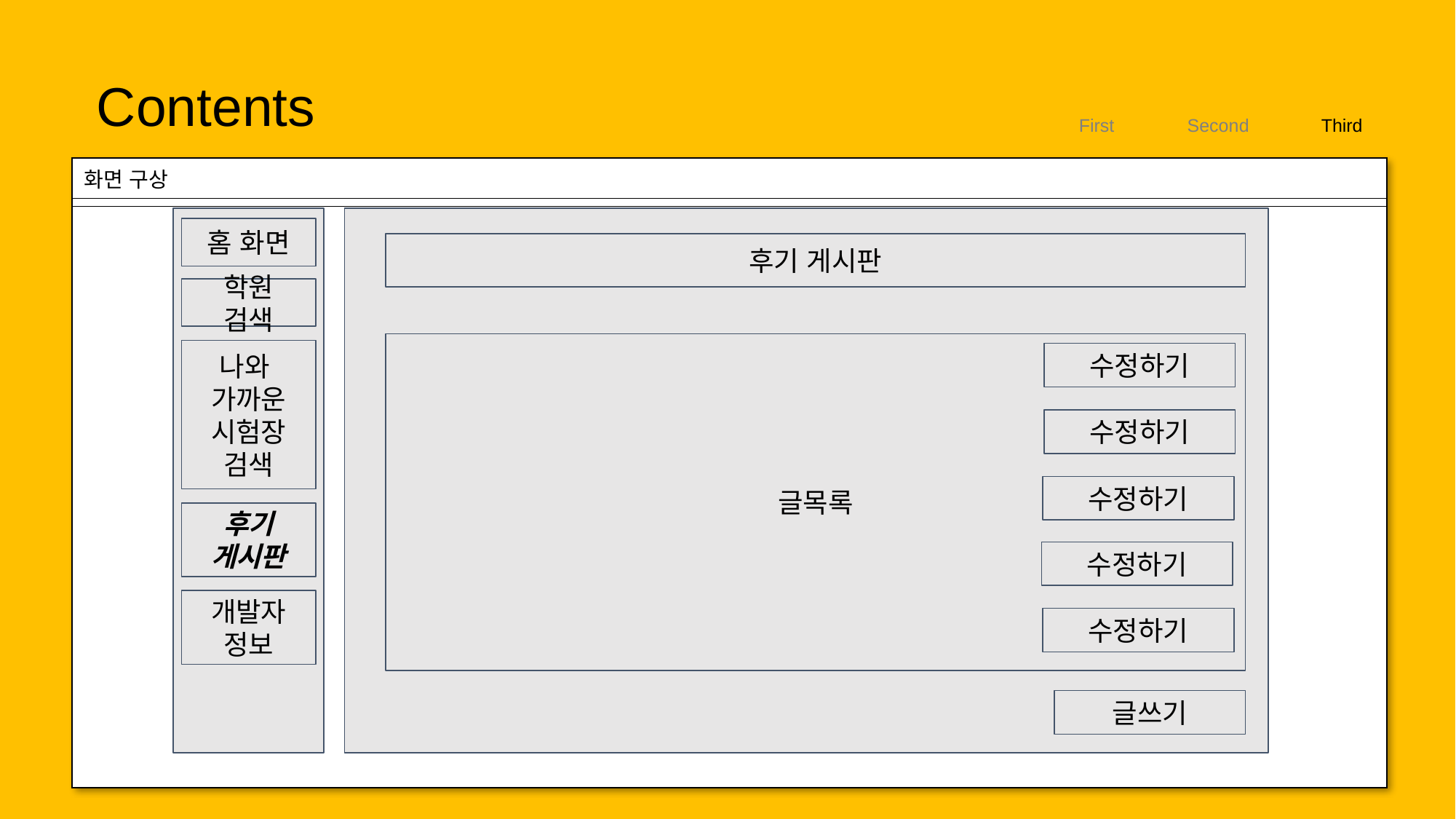

Contents
First
Second
Third

화면 구상

홈 화면
후기 게시판
학원 검색
글목록
나와
가까운
시험장
검색
수정하기
수정하기
수정하기
후기
게시판
수정하기
개발자 정보
수정하기
글쓰기